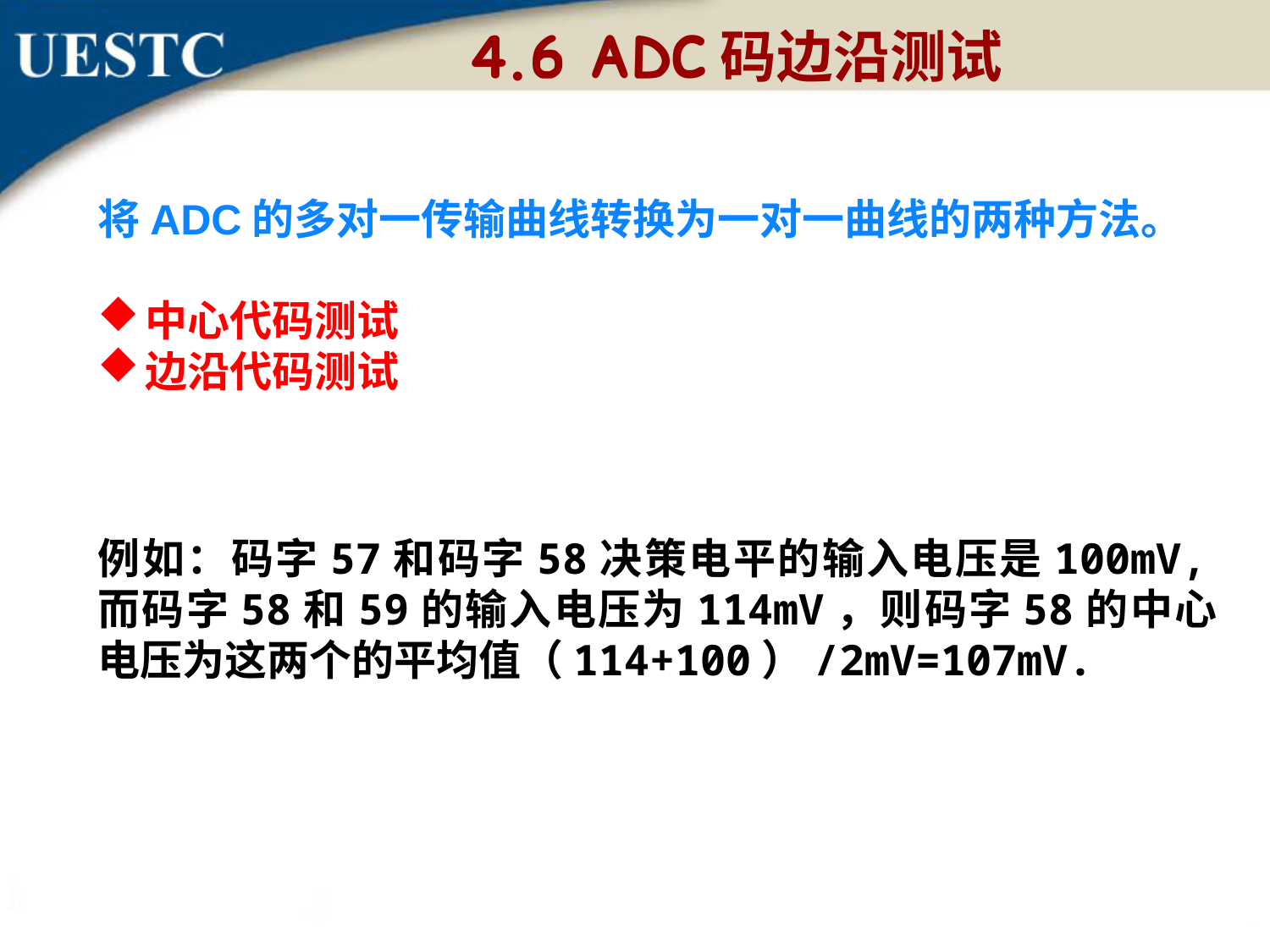

4.6 ADC码边沿测试
将ADC的多对一传输曲线转换为一对一曲线的两种方法。

中心代码测试
边沿代码测试
例如：码字57和码字58决策电平的输入电压是100mV,而码字58和59的输入电压为114mV，则码字58的中心电压为这两个的平均值（114+100）/2mV=107mV.